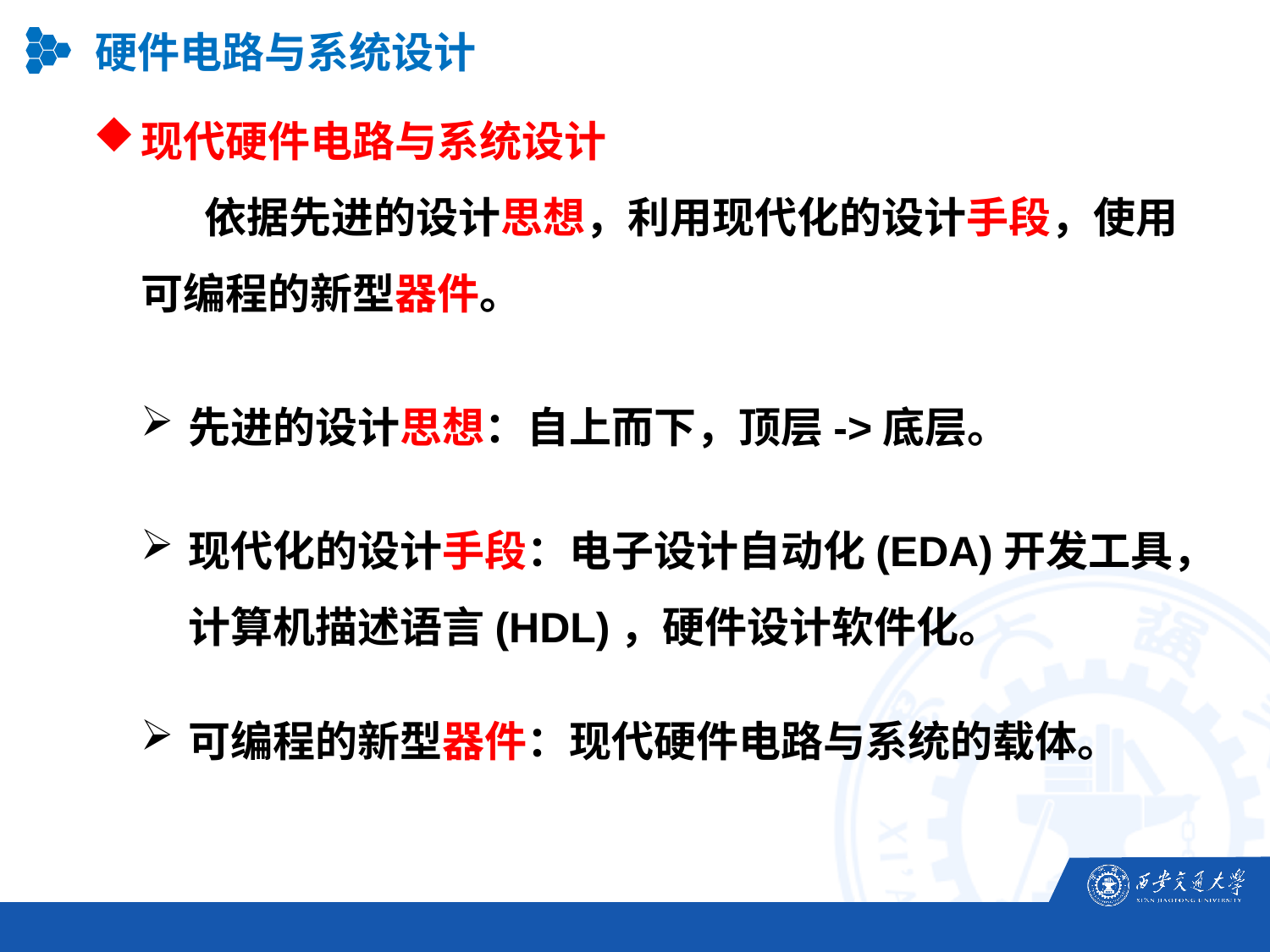

硬件电路与系统设计
现代硬件电路与系统设计
依据先进的设计思想，利用现代化的设计手段，使用可编程的新型器件。
先进的设计思想：自上而下，顶层->底层。
现代化的设计手段：电子设计自动化(EDA)开发工具，计算机描述语言(HDL)，硬件设计软件化。
可编程的新型器件：现代硬件电路与系统的载体。